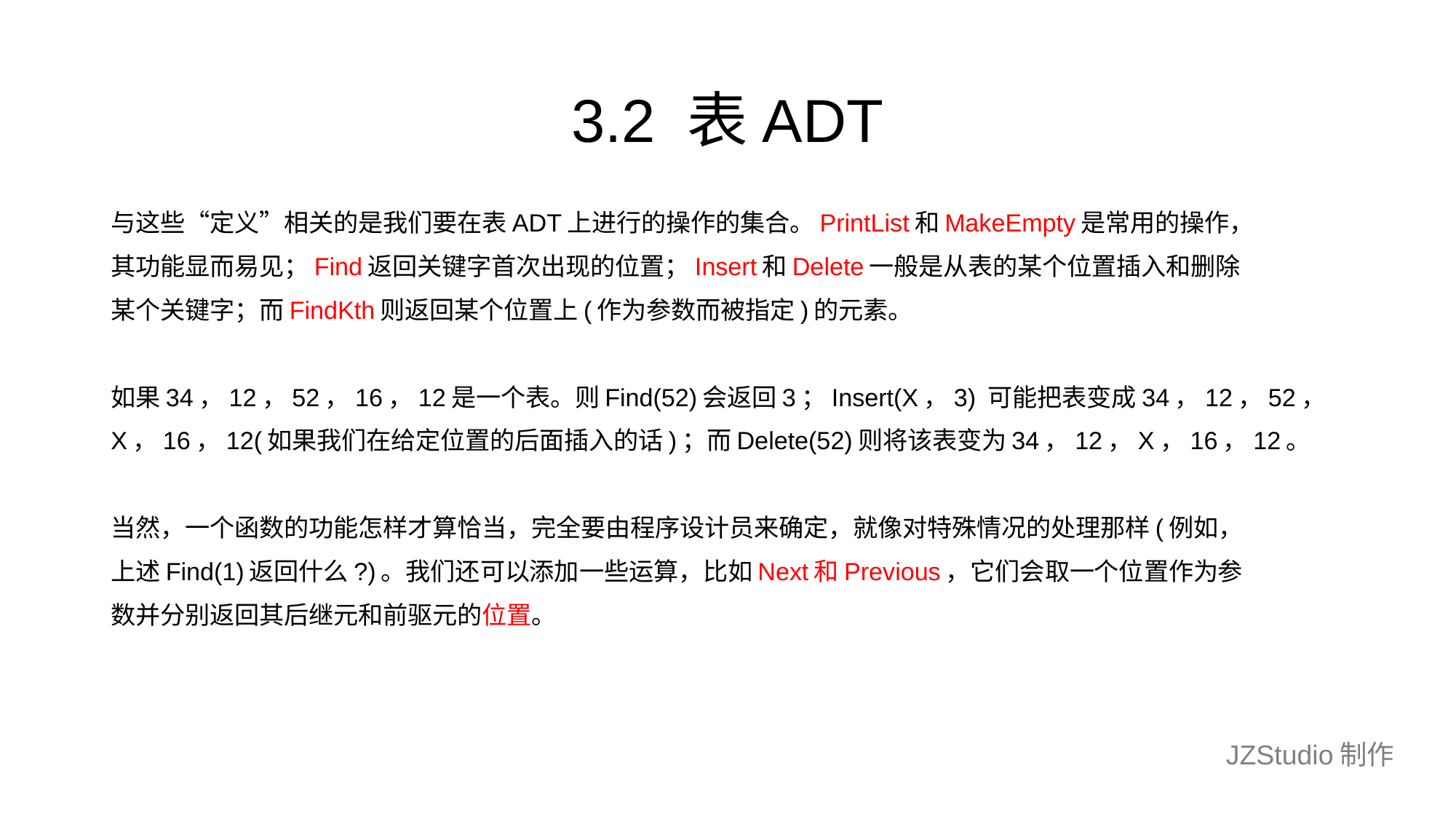

# 3.2 表ADT
与这些“定义”相关的是我们要在表ADT上进行的操作的集合。PrintList和MakeEmpty是常用的操作，
其功能显而易见；Find返回关键字首次出现的位置；Insert和Delete一般是从表的某个位置插入和删除
某个关键字；而FindKth则返回某个位置上(作为参数而被指定)的元素。

如果34，12，52，16，12是一个表。则Find(52)会返回3；Insert(X，3) 可能把表变成34，12，52，
X，16，12(如果我们在给定位置的后面插入的话)；而Delete(52)则将该表变为34，12，X，16，12。

当然，一个函数的功能怎样才算恰当，完全要由程序设计员来确定，就像对特殊情况的处理那样(例如，
上述Find(1)返回什么?)。我们还可以添加一些运算，比如Next和Previous，它们会取一个位置作为参
数并分别返回其后继元和前驱元的位置。